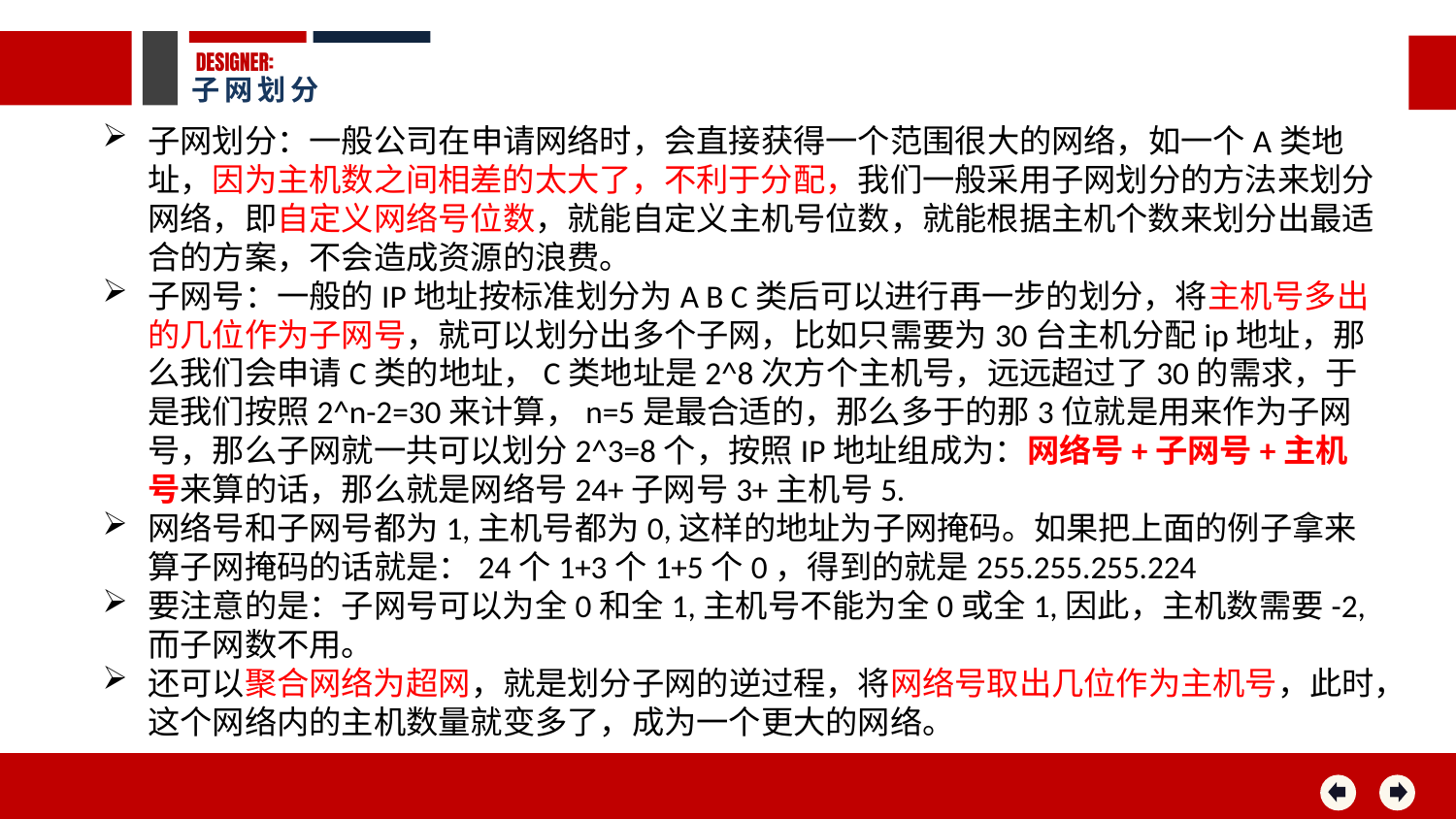

DESIGNER:
子网划分
子网划分：一般公司在申请网络时，会直接获得一个范围很大的网络，如一个A类地址，因为主机数之间相差的太大了，不利于分配，我们一般采用子网划分的方法来划分网络，即自定义网络号位数，就能自定义主机号位数，就能根据主机个数来划分出最适合的方案，不会造成资源的浪费。
子网号：一般的IP地址按标准划分为A B C类后可以进行再一步的划分，将主机号多出的几位作为子网号，就可以划分出多个子网，比如只需要为30台主机分配ip地址，那么我们会申请C类的地址，C类地址是2^8次方个主机号，远远超过了30的需求，于是我们按照2^n-2=30来计算，n=5是最合适的，那么多于的那3位就是用来作为子网号，那么子网就一共可以划分2^3=8个，按照IP地址组成为：网络号+子网号+主机号来算的话，那么就是网络号24+子网号3+主机号5.
网络号和子网号都为1,主机号都为0,这样的地址为子网掩码。如果把上面的例子拿来算子网掩码的话就是：24个1+3个1+5个0，得到的就是255.255.255.224
要注意的是：子网号可以为全0和全1,主机号不能为全0或全1,因此，主机数需要-2,而子网数不用。
还可以聚合网络为超网，就是划分子网的逆过程，将网络号取出几位作为主机号，此时，这个网络内的主机数量就变多了，成为一个更大的网络。